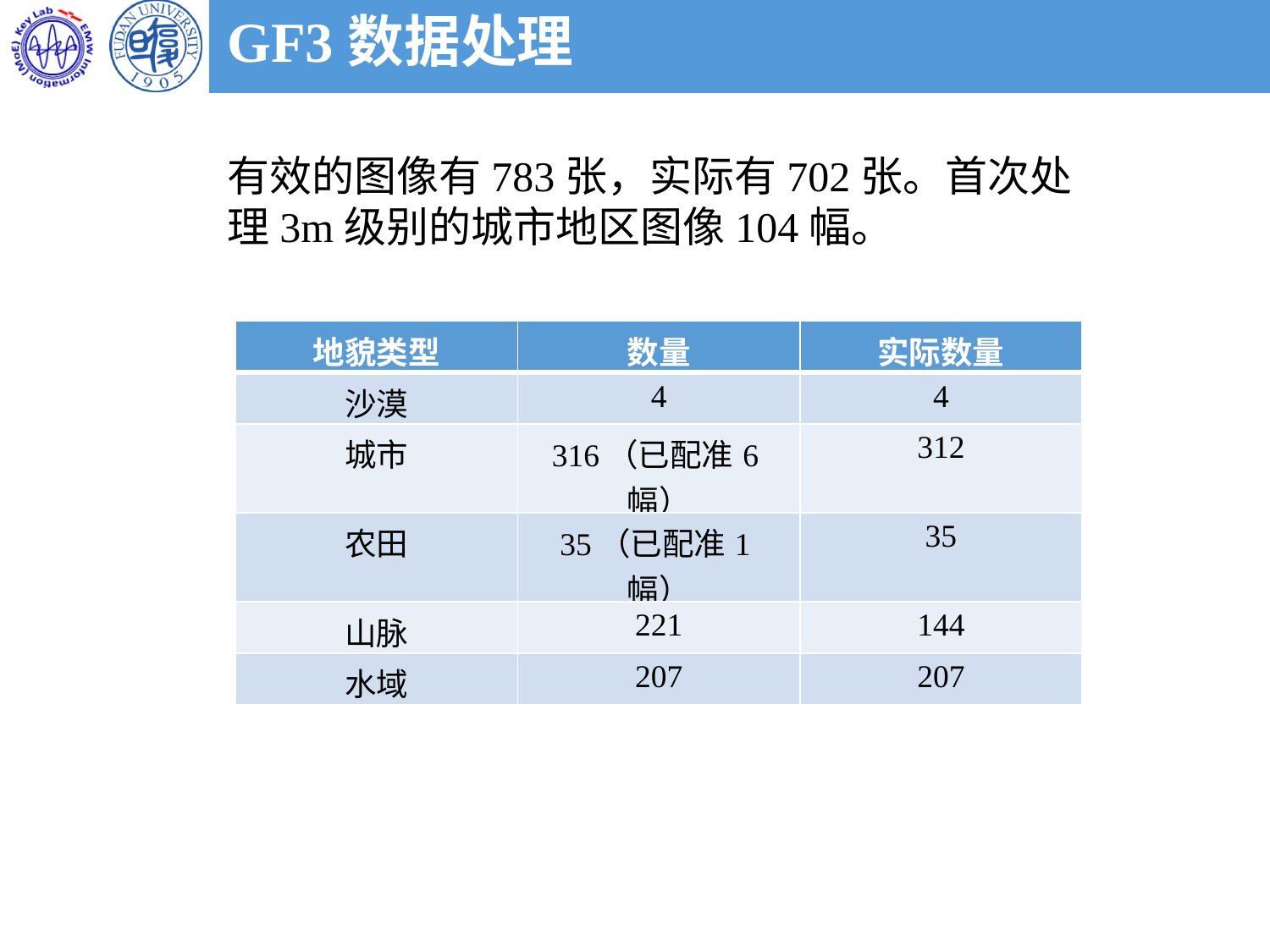

GF3数据处理
有效的图像有783张，实际有702张。首次处理3m级别的城市地区图像104幅。
| 地貌类型 | 数量 | 实际数量 |
| --- | --- | --- |
| 沙漠 | 4 | 4 |
| 城市 | 316（已配准6幅） | 312 |
| 农田 | 35（已配准1幅） | 35 |
| 山脉 | 221 | 144 |
| 水域 | 207 | 207 |